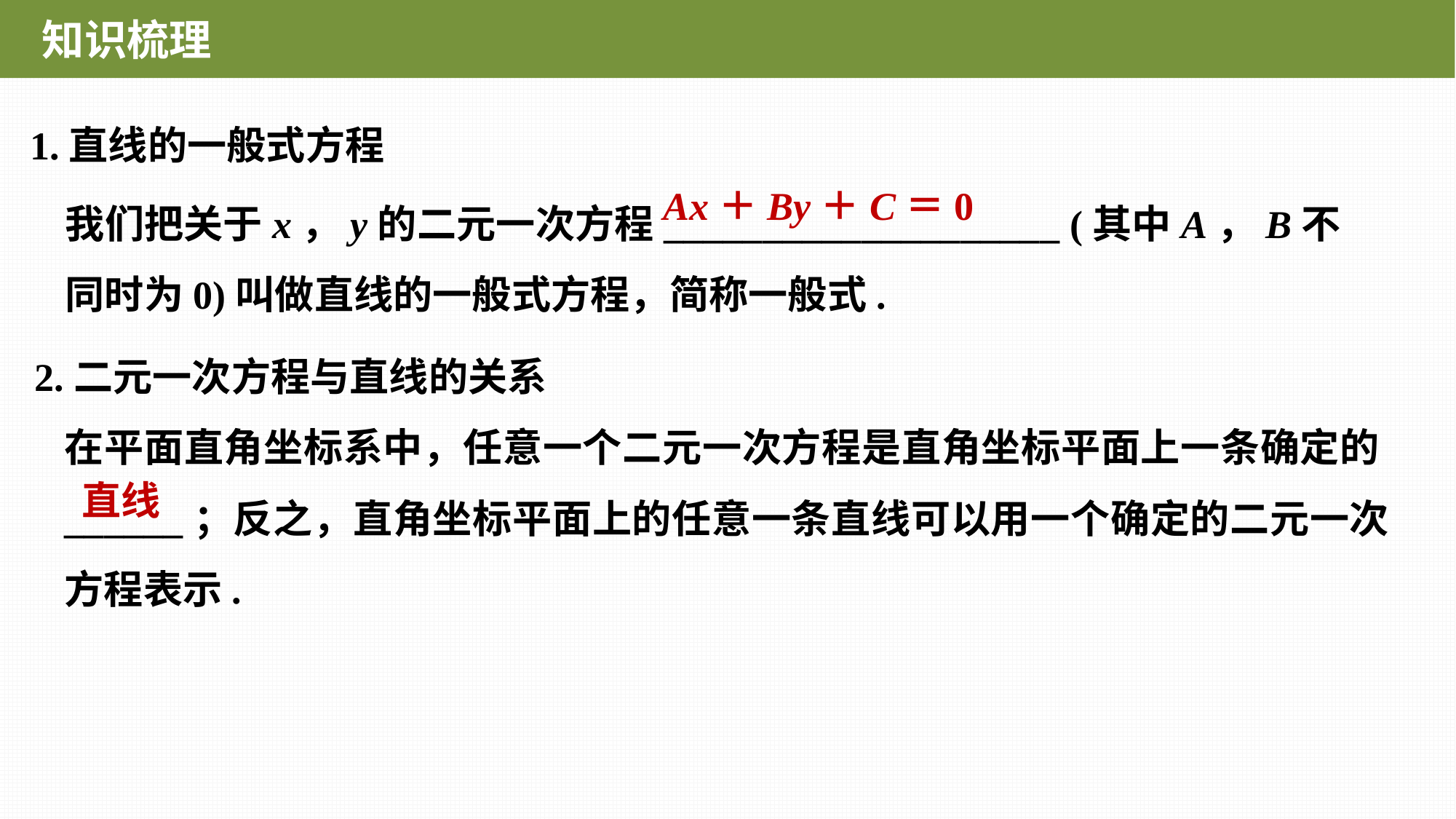

知识梳理
1.直线的一般式方程
我们把关于x，y的二元一次方程____________________ (其中A，B不同时为0)叫做直线的一般式方程，简称一般式.
Ax＋By＋C＝0
2.二元一次方程与直线的关系
在平面直角坐标系中，任意一个二元一次方程是直角坐标平面上一条确定的______；反之，直角坐标平面上的任意一条直线可以用一个确定的二元一次方程表示.
直线